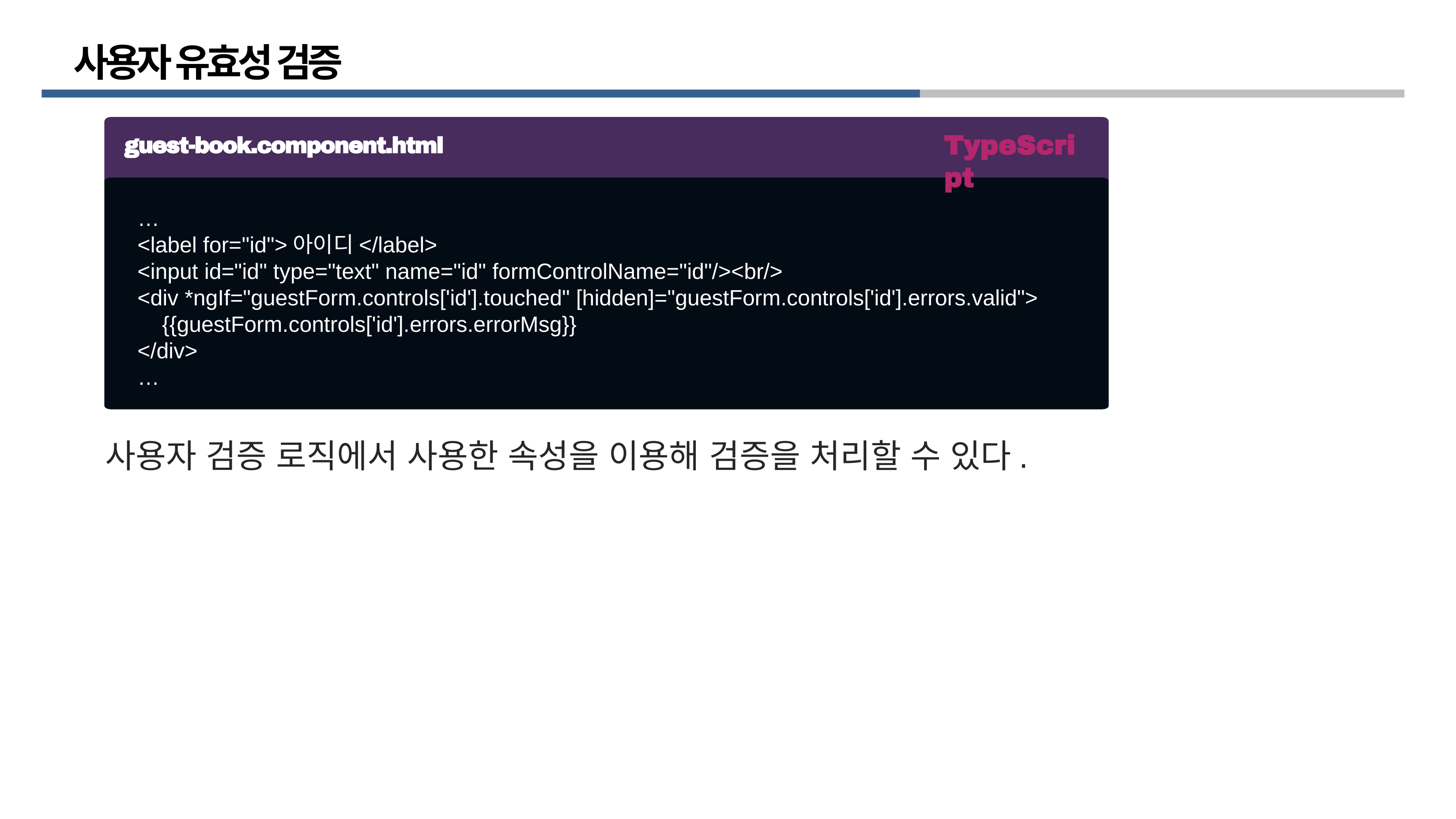

# 사용자 유효성 검증

TypeScript
guest-book.component.html

…
<label for="id">아이디</label>
<input id="id" type="text" name="id" formControlName="id"/><br/>
<div *ngIf="guestForm.controls['id'].touched" [hidden]="guestForm.controls['id'].errors.valid">
    {{guestForm.controls['id'].errors.errorMsg}}
</div>
…
사용자 검증 로직에서 사용한 속성을 이용해 검증을 처리할 수 있다.